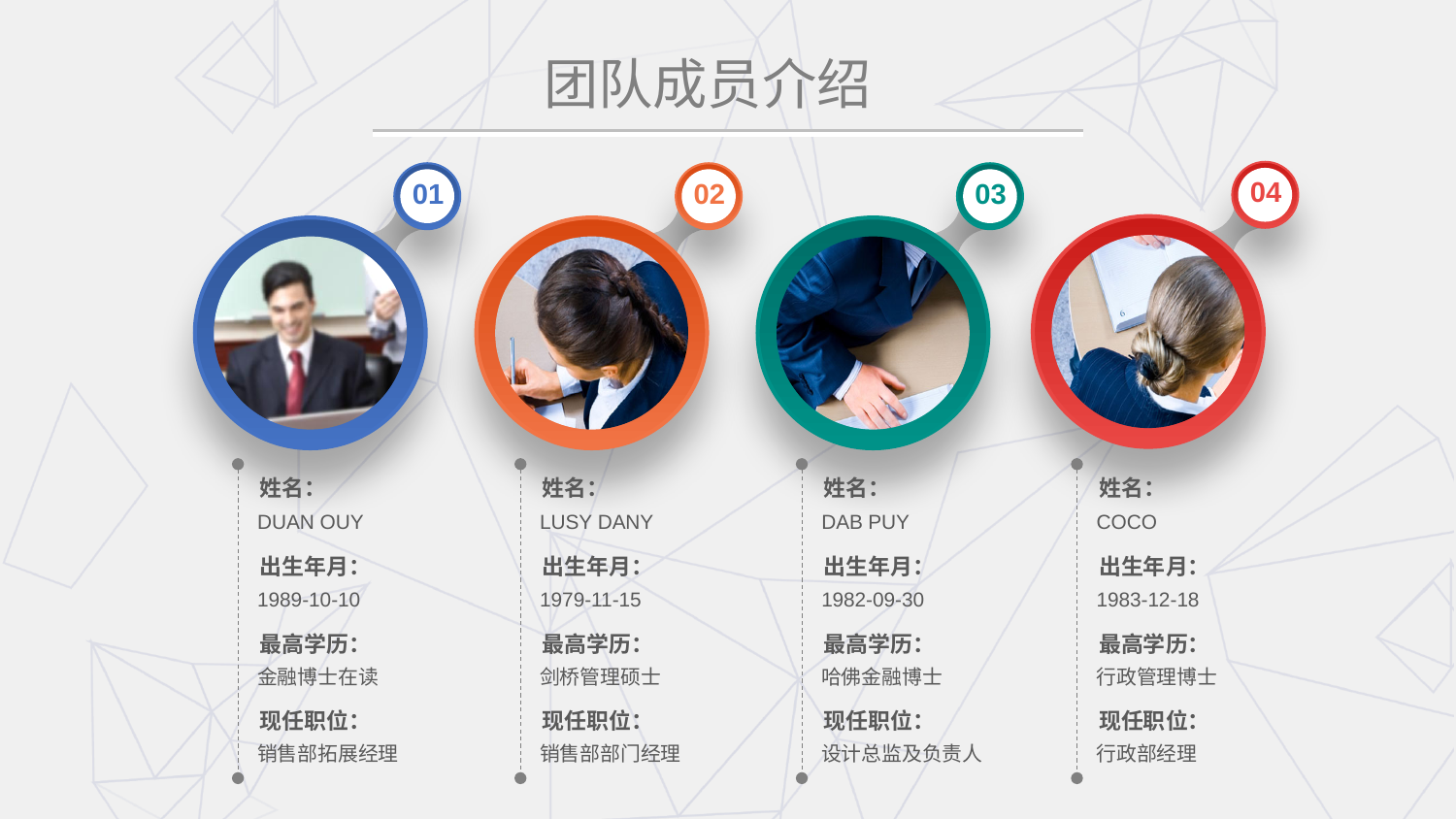

# 团队成员介绍

04
01
02
03

姓名：
姓名：
姓名：
姓名：
DUAN OUY
LUSY DANY
DAB PUY
COCO
出生年月：
出生年月：
出生年月：
出生年月：
1989-10-10
1979-11-15
1982-09-30
1983-12-18
最高学历：
最高学历：
最高学历：
最高学历：
金融博士在读
剑桥管理硕士
哈佛金融博士
行政管理博士
现任职位：
现任职位：
现任职位：
现任职位：
销售部拓展经理
销售部部门经理
设计总监及负责人
行政部经理